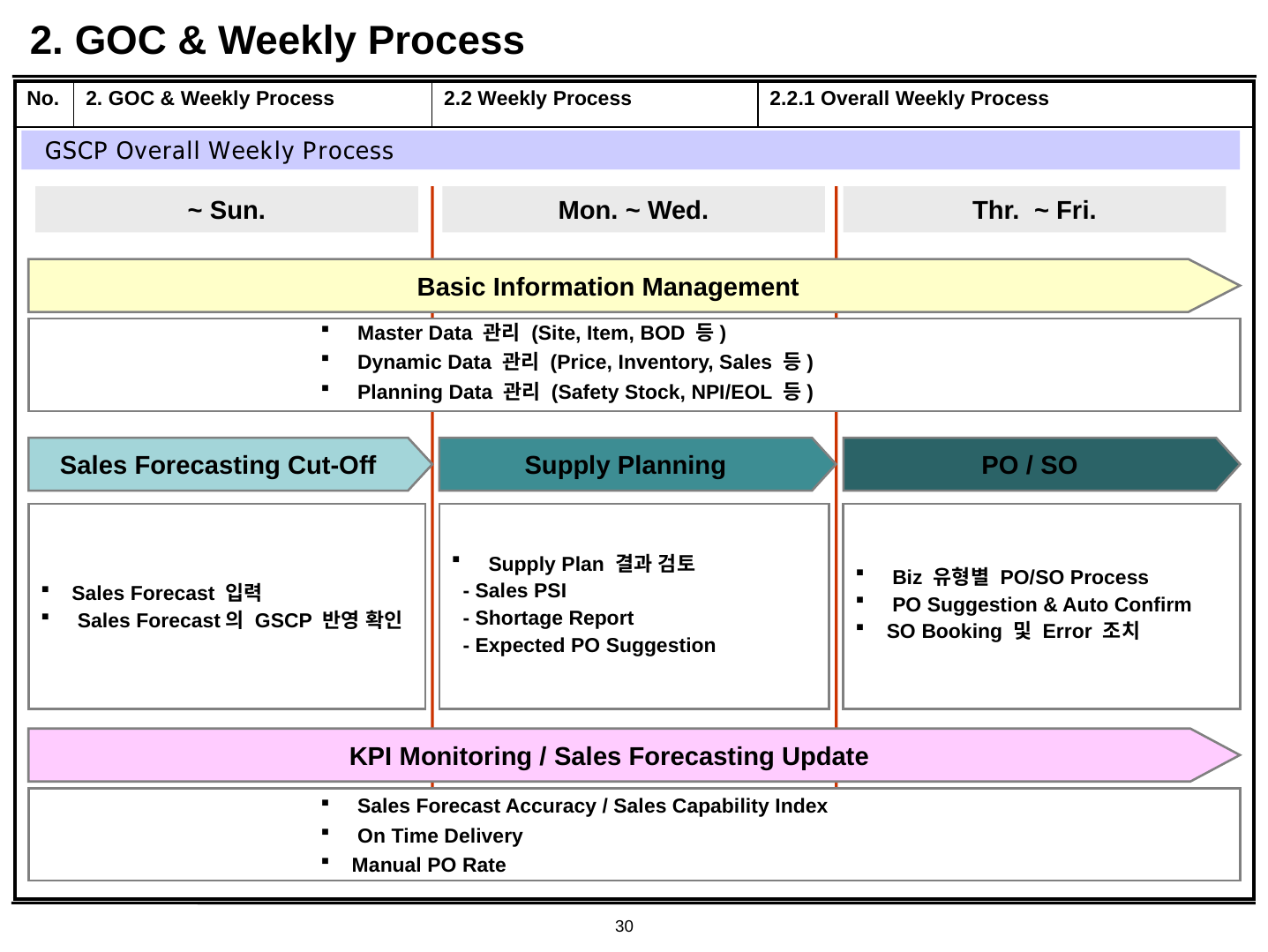

# 2. GOC & Weekly Process
| No. | 2. GOC & Weekly Process | 2.2 Weekly Process | 2.2.1 Overall Weekly Process |
| --- | --- | --- | --- |
|  |  |  |  |
GSCP Overall Weekly Process
~ Sun.

Mon. ~ Wed.

Thr.  ~ Fri.
Basic Information Management
 Master Data 관리 (Site, Item, BOD 등)
 Dynamic Data 관리 (Price, Inventory, Sales 등)
 Planning Data 관리 (Safety Stock, NPI/EOL 등)
Sales Forecasting Cut-Off
Supply Planning
PO / SO
Sales Forecast 입력
 Sales Forecast의 GSCP 반영 확인
 Supply Plan 결과 검토
  - Sales PSI
  - Shortage Report
  - Expected PO Suggestion
 Biz 유형별 PO/SO Process
 PO Suggestion & Auto Confirm
SO Booking 및 Error 조치
KPI Monitoring / Sales Forecasting Update
 Sales Forecast Accuracy / Sales Capability Index
 On Time Delivery
Manual PO Rate
30